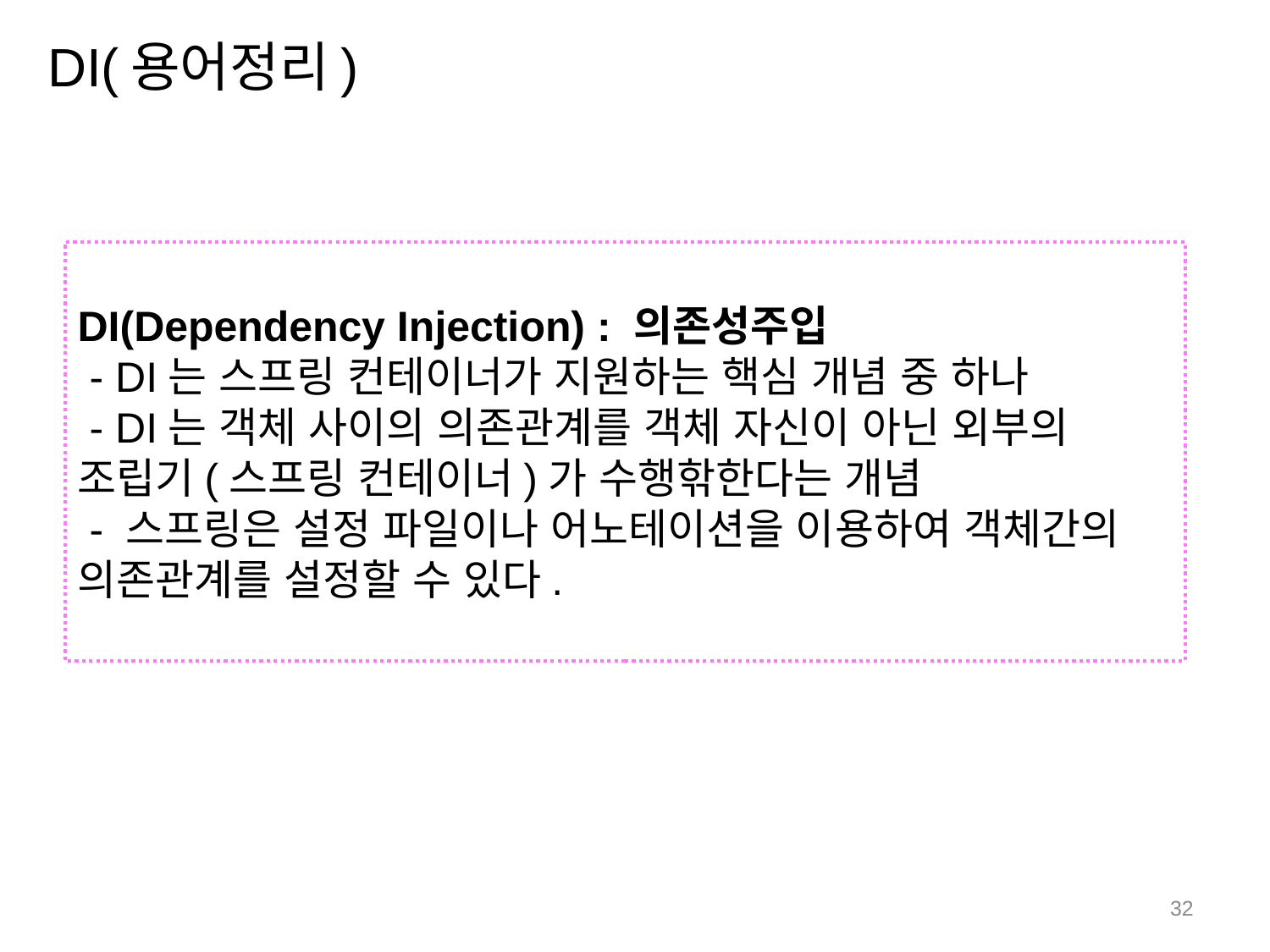

# DI(용어정리)

DI(Dependency Injection) : 의존성주입
 - DI는 스프링 컨테이너가 지원하는 핵심 개념 중 하나
 - DI는 객체 사이의 의존관계를 객체 자신이 아닌 외부의 조립기(스프링 컨테이너)가 수행핚한다는 개념
 - 스프링은 설정 파일이나 어노테이션을 이용하여 객체간의 의존관계를 설정할 수 있다.

32